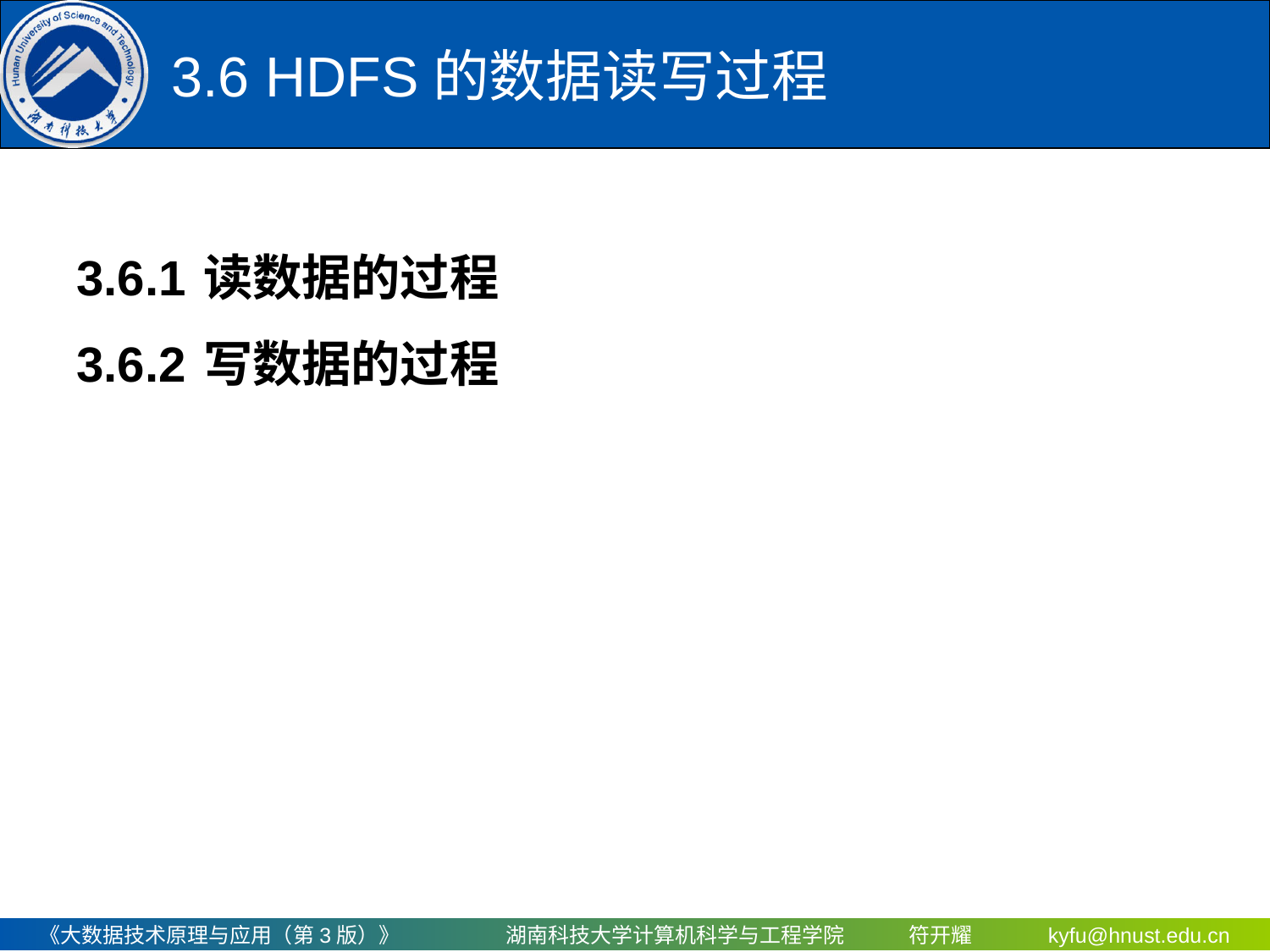

# 3.6 HDFS的数据读写过程
3.6.1	读数据的过程
3.6.2	写数据的过程